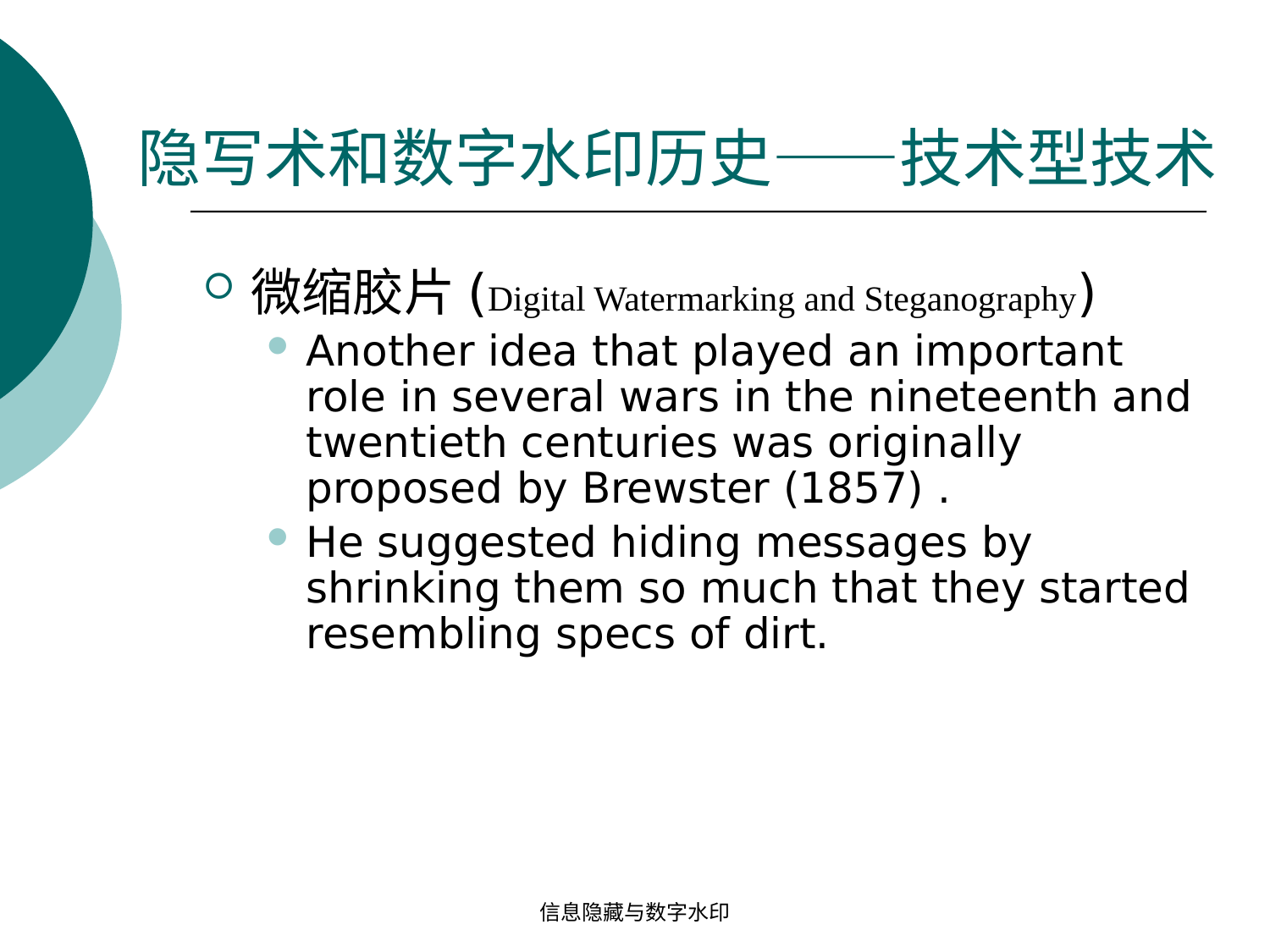

# 隐写术和数字水印历史——技术型技术
微缩胶片(Digital Watermarking and Steganography)
Another idea that played an important role in several wars in the nineteenth and twentieth centuries was originally proposed by Brewster (1857) .
He suggested hiding messages by shrinking them so much that they started resembling specs of dirt.

信息隐藏与数字水印
31